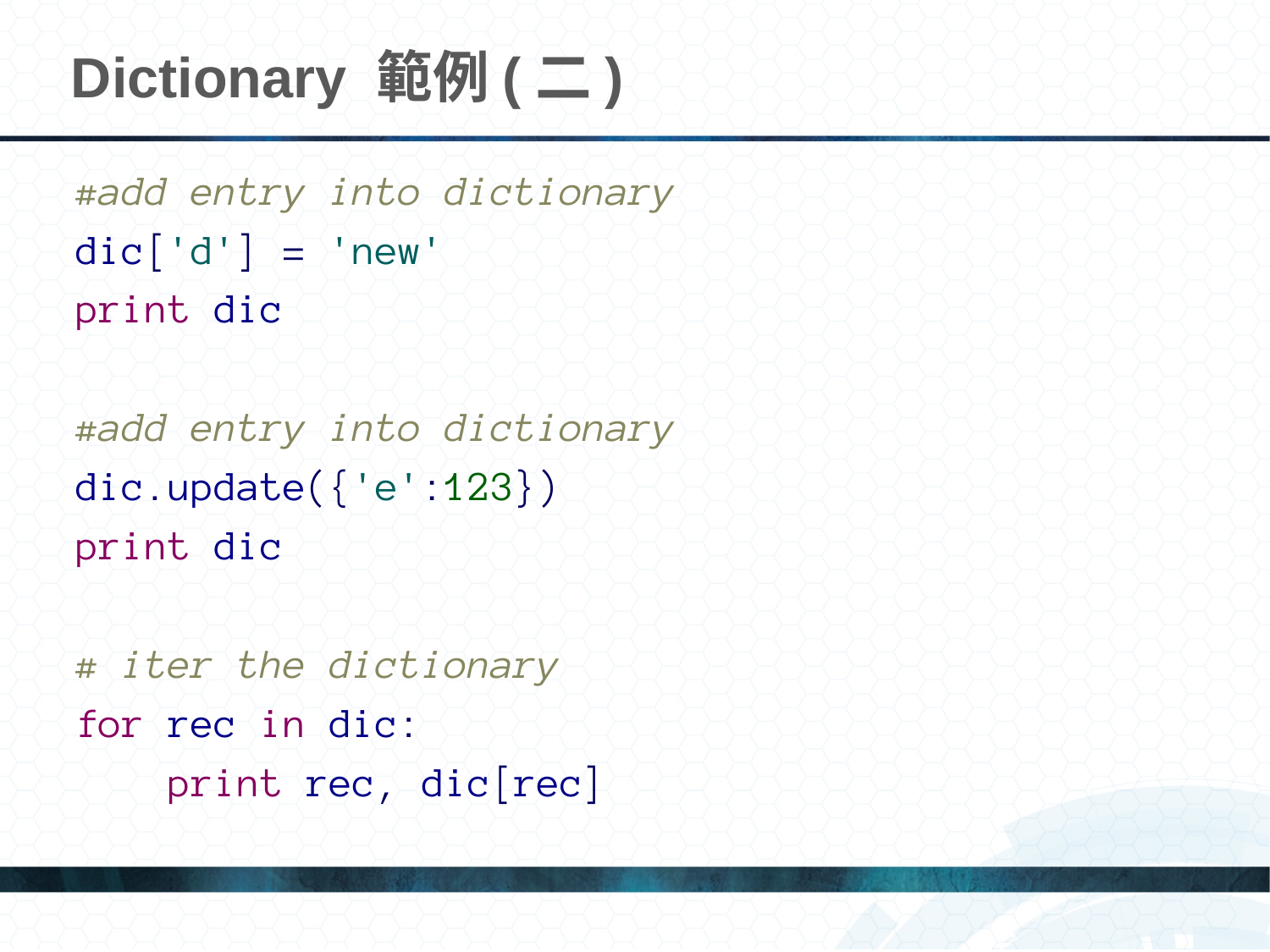

# Dictionary 範例(二)
#add entry into dictionary
dic['d'] = 'new'
print dic

#add entry into dictionary
dic.update({'e':123})
print dic

# iter the dictionary
for rec in dic:
    print rec, dic[rec]